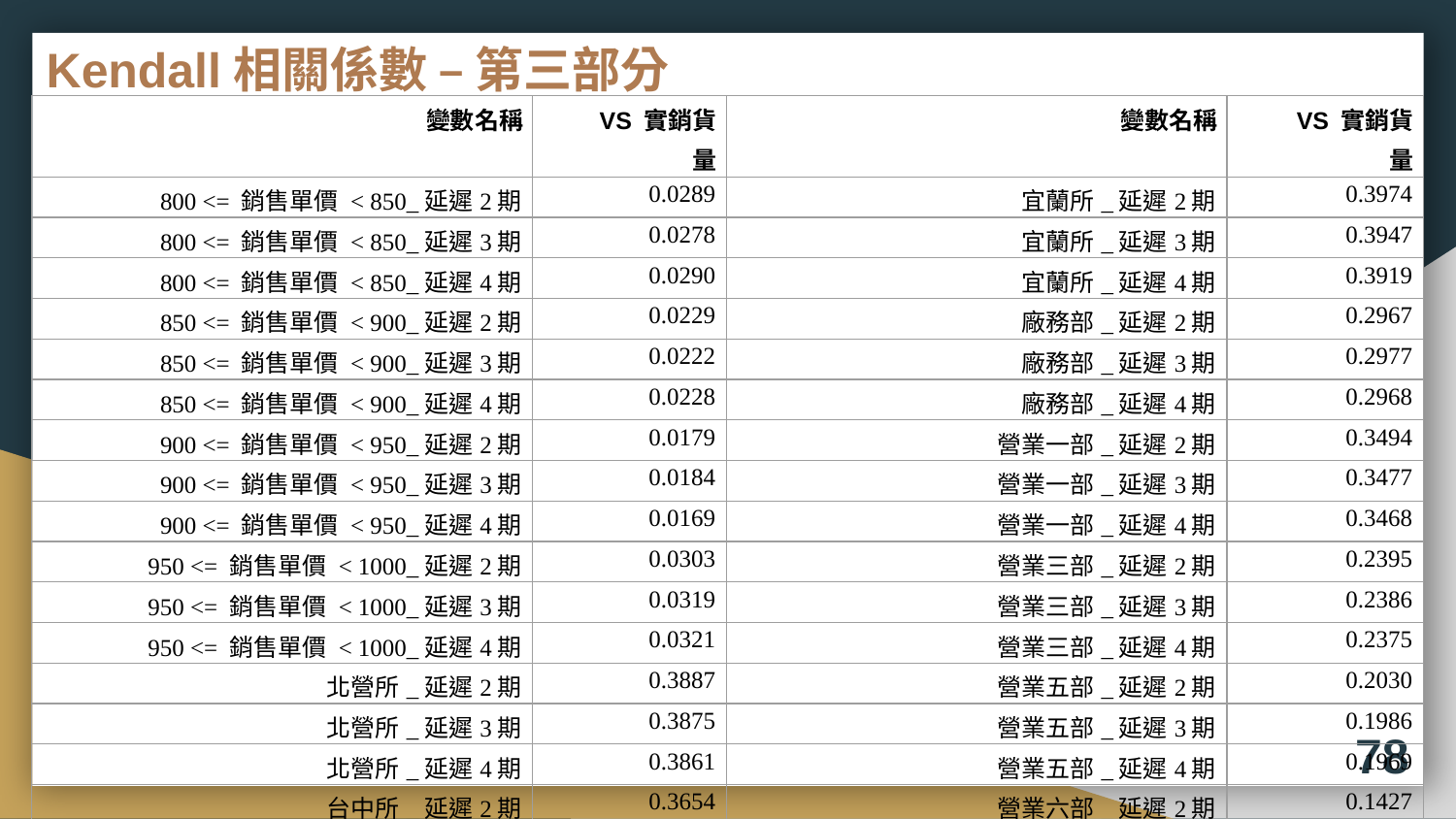

# Kendall相關係數 – 第三部分
| 變數名稱 | VS 實銷貨量 | 變數名稱 | VS 實銷貨量 |
| --- | --- | --- | --- |
| 800 <= 銷售單價 < 850\_延遲2期 | 0.0289 | 宜蘭所\_延遲2期 | 0.3974 |
| 800 <= 銷售單價 < 850\_延遲3期 | 0.0278 | 宜蘭所\_延遲3期 | 0.3947 |
| 800 <= 銷售單價 < 850\_延遲4期 | 0.0290 | 宜蘭所\_延遲4期 | 0.3919 |
| 850 <= 銷售單價 < 900\_延遲2期 | 0.0229 | 廠務部\_延遲2期 | 0.2967 |
| 850 <= 銷售單價 < 900\_延遲3期 | 0.0222 | 廠務部\_延遲3期 | 0.2977 |
| 850 <= 銷售單價 < 900\_延遲4期 | 0.0228 | 廠務部\_延遲4期 | 0.2968 |
| 900 <= 銷售單價 < 950\_延遲2期 | 0.0179 | 營業一部\_延遲2期 | 0.3494 |
| 900 <= 銷售單價 < 950\_延遲3期 | 0.0184 | 營業一部\_延遲3期 | 0.3477 |
| 900 <= 銷售單價 < 950\_延遲4期 | 0.0169 | 營業一部\_延遲4期 | 0.3468 |
| 950 <= 銷售單價 < 1000\_延遲2期 | 0.0303 | 營業三部\_延遲2期 | 0.2395 |
| 950 <= 銷售單價 < 1000\_延遲3期 | 0.0319 | 營業三部\_延遲3期 | 0.2386 |
| 950 <= 銷售單價 < 1000\_延遲4期 | 0.0321 | 營業三部\_延遲4期 | 0.2375 |
| 北營所\_延遲2期 | 0.3887 | 營業五部\_延遲2期 | 0.2030 |
| 北營所\_延遲3期 | 0.3875 | 營業五部\_延遲3期 | 0.1986 |
| 北營所\_延遲4期 | 0.3861 | 營業五部\_延遲4期 | 0.1969 |
| 台中所\_延遲2期 | 0.3654 | 營業六部\_延遲2期 | 0.1427 |
| 台中所\_延遲3期 | 0.3643 | 營業六部\_延遲3期 | 0.1441 |
| 台中所\_延遲4期 | 0.3633 | 營業六部\_延遲4期 | 0.1431 |
78